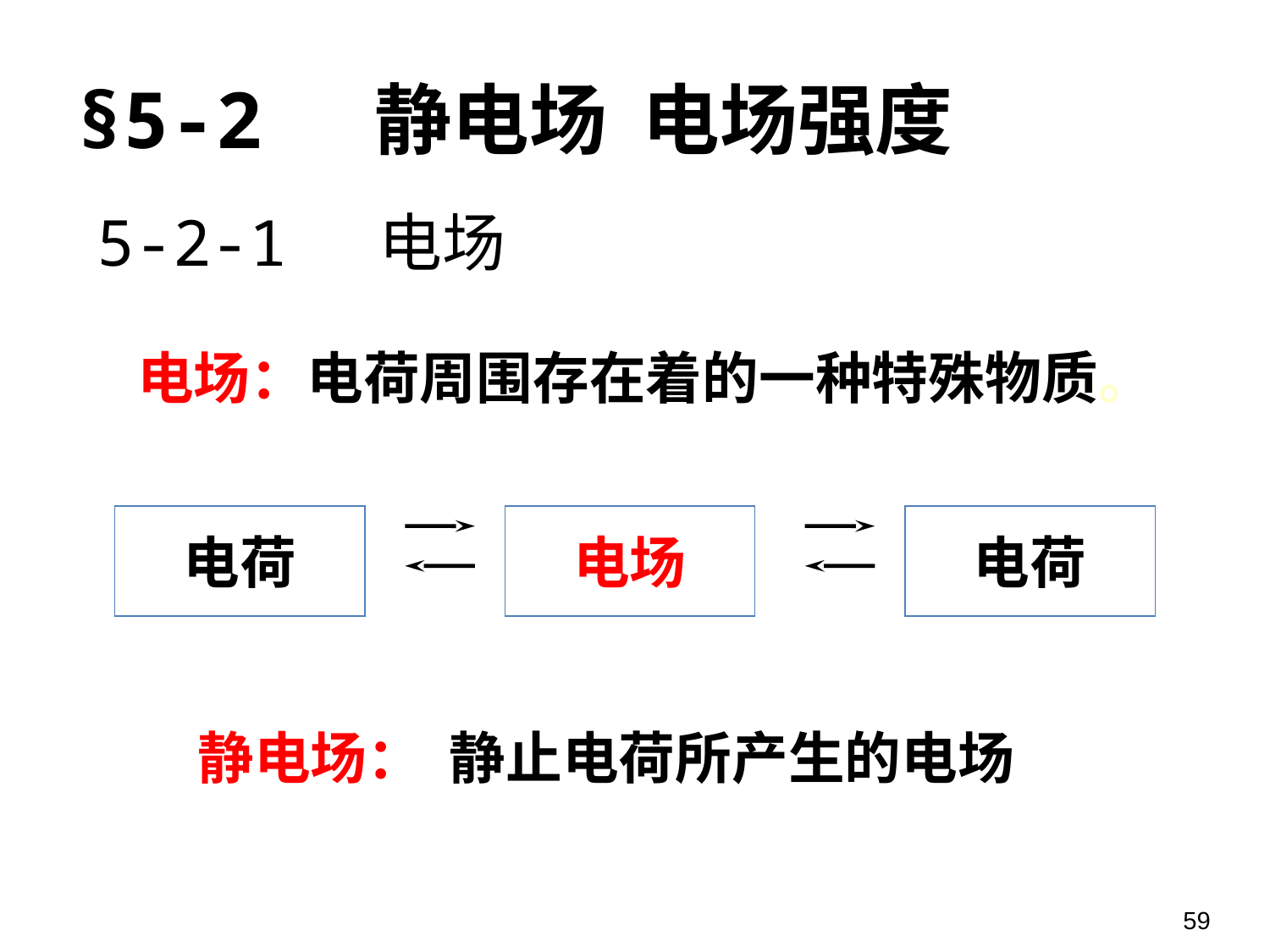

§5-2  静电场  电场强度
5-2-1  电场
电场：电荷周围存在着的一种特殊物质。
电荷
电场
电荷

静电场：  静止电荷所产生的电场
59